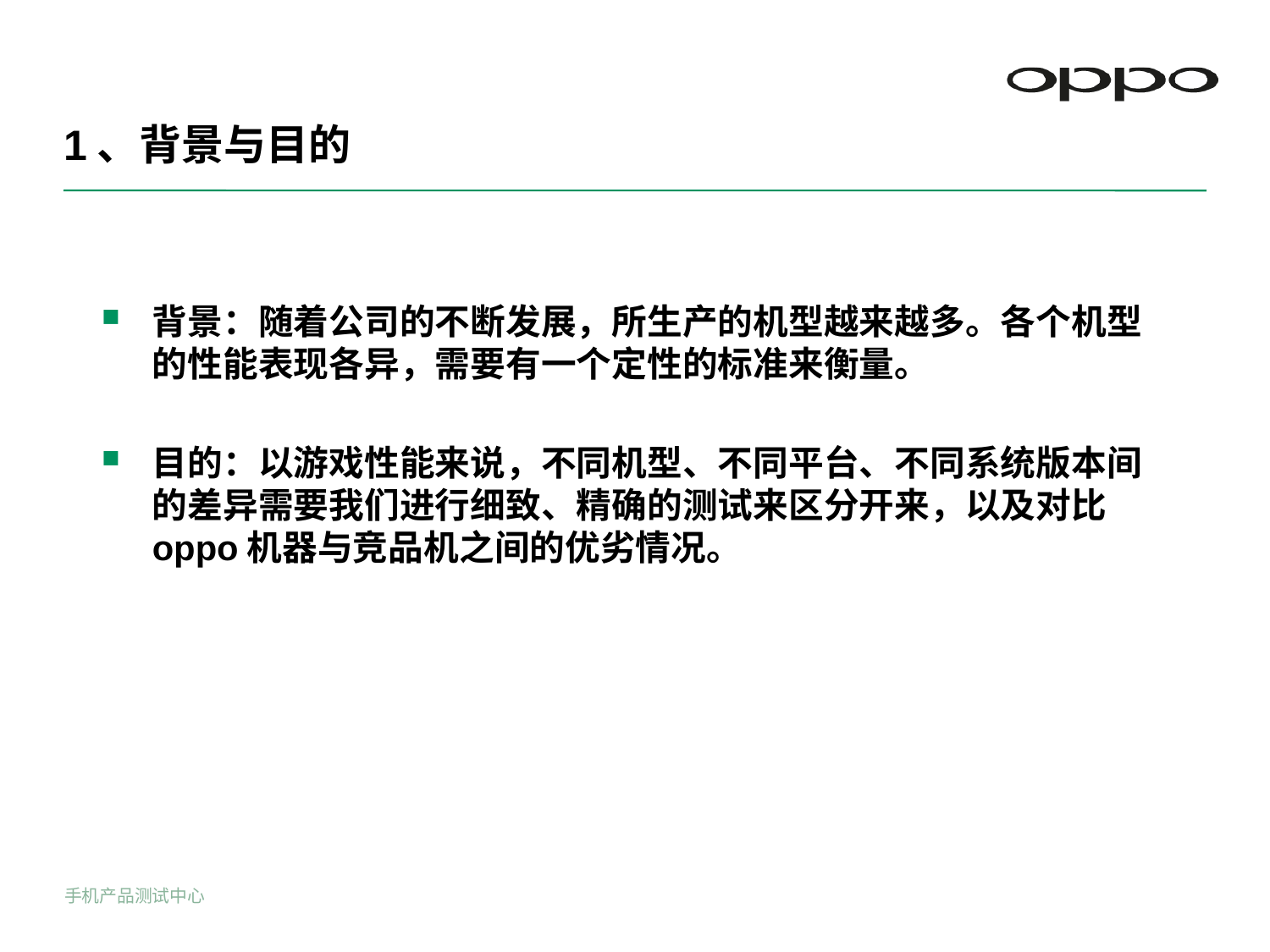

# 1、背景与目的

背景：随着公司的不断发展，所生产的机型越来越多。各个机型的性能表现各异，需要有一个定性的标准来衡量。

目的：以游戏性能来说，不同机型、不同平台、不同系统版本间的差异需要我们进行细致、精确的测试来区分开来，以及对比oppo机器与竞品机之间的优劣情况。
手机产品测试中心